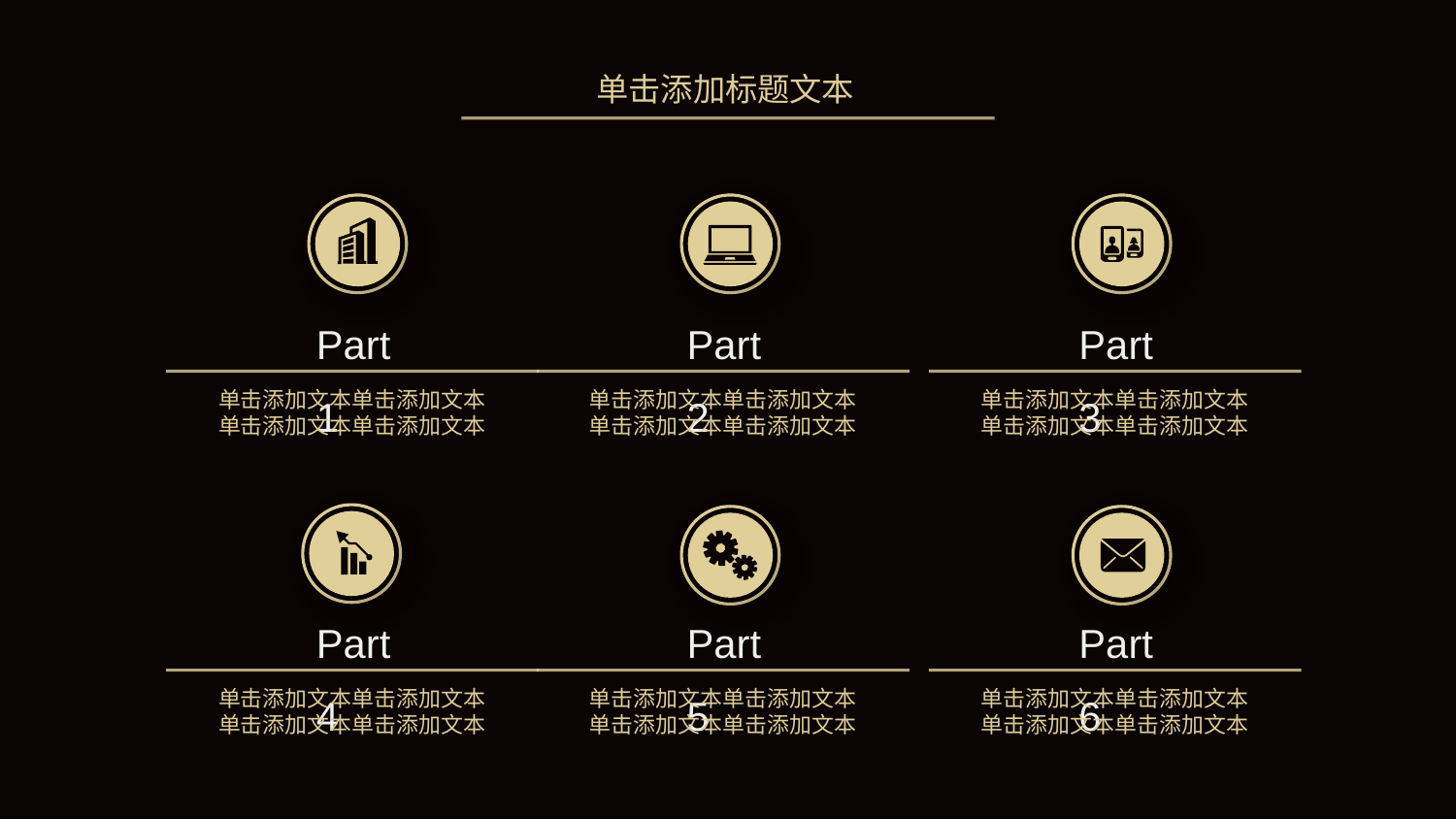

单击添加标题文本

Part  1
Part  2
Part  3
单击添加文本单击添加文本
单击添加文本单击添加文本
单击添加文本单击添加文本
单击添加文本单击添加文本
单击添加文本单击添加文本
单击添加文本单击添加文本

Part  4
Part  5
Part  6
单击添加文本单击添加文本
单击添加文本单击添加文本
单击添加文本单击添加文本
单击添加文本单击添加文本
单击添加文本单击添加文本
单击添加文本单击添加文本